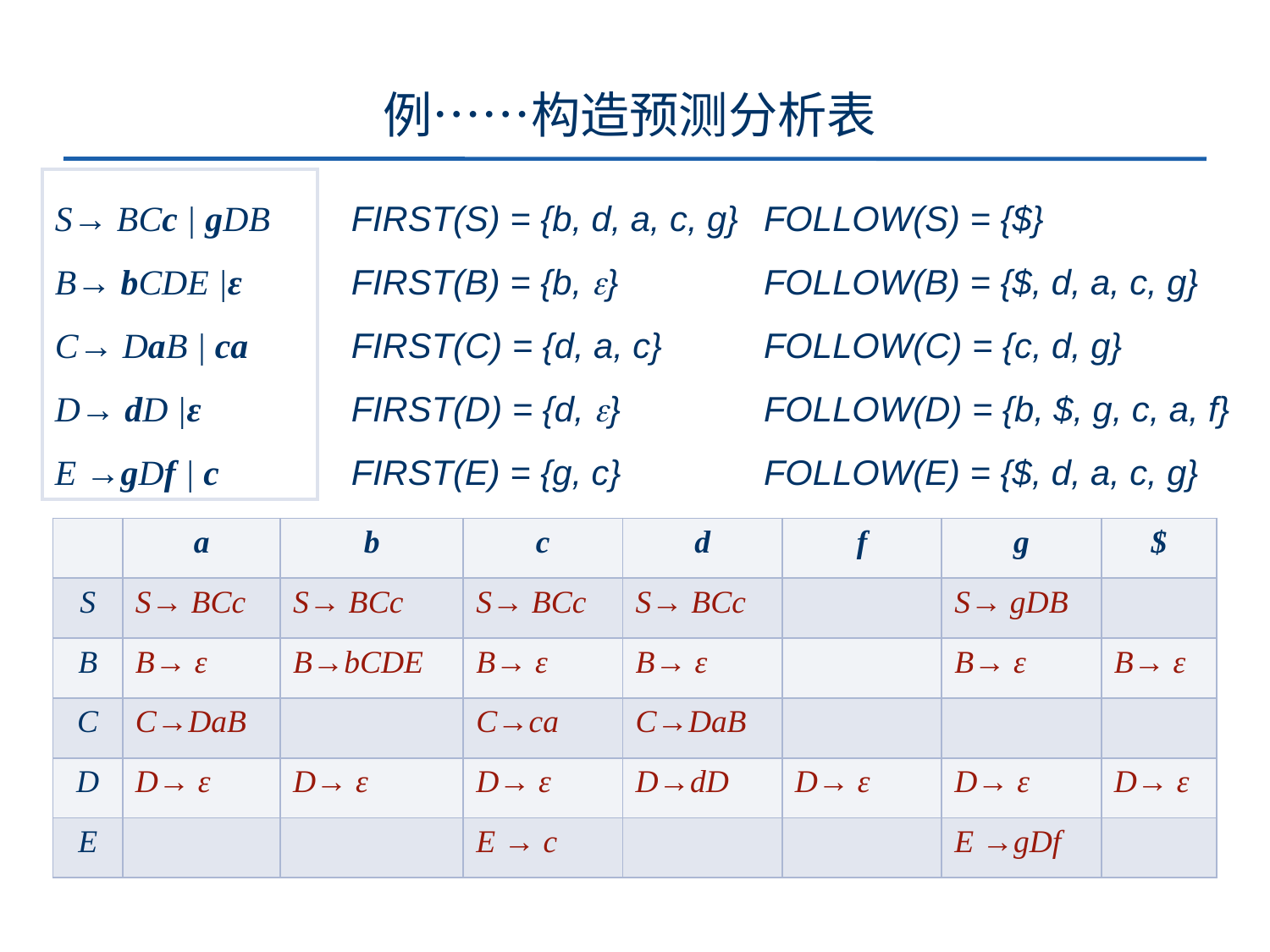

# 例……构造预测分析表
S→ BCc | gDB
B→ bCDE |ε
C→ DaB | ca
D→ dD |ε
E →gDf | c
FIRST(S) = {b, d, a, c, g}
FIRST(B) = {b, ε}
FIRST(C) = {d, a, c}
FIRST(D) = {d, ε}
FIRST(E) = {g, c}
FOLLOW(S) = {$}
FOLLOW(B) = {$, d, a, c, g}
FOLLOW(C) = {c, d, g}
FOLLOW(D) = {b, $, g, c, a, f}
FOLLOW(E) = {$, d, a, c, g}
|  | a | b | c | d | f | g | $ |
| --- | --- | --- | --- | --- | --- | --- | --- |
| S | S→ BCc | S→ BCc | S→ BCc | S→ BCc |  | S→ gDB |  |
| B | B→ ε | B→bCDE | B→ ε | B→ ε |  | B→ ε | B→ ε |
| C | C→DaB |  | C→ca | C→DaB |  |  |  |
| D | D→ ε | D→ ε | D→ ε | D→dD | D→ ε | D→ ε | D→ ε |
| E |  |  | E → c |  |  | E →gDf |  |